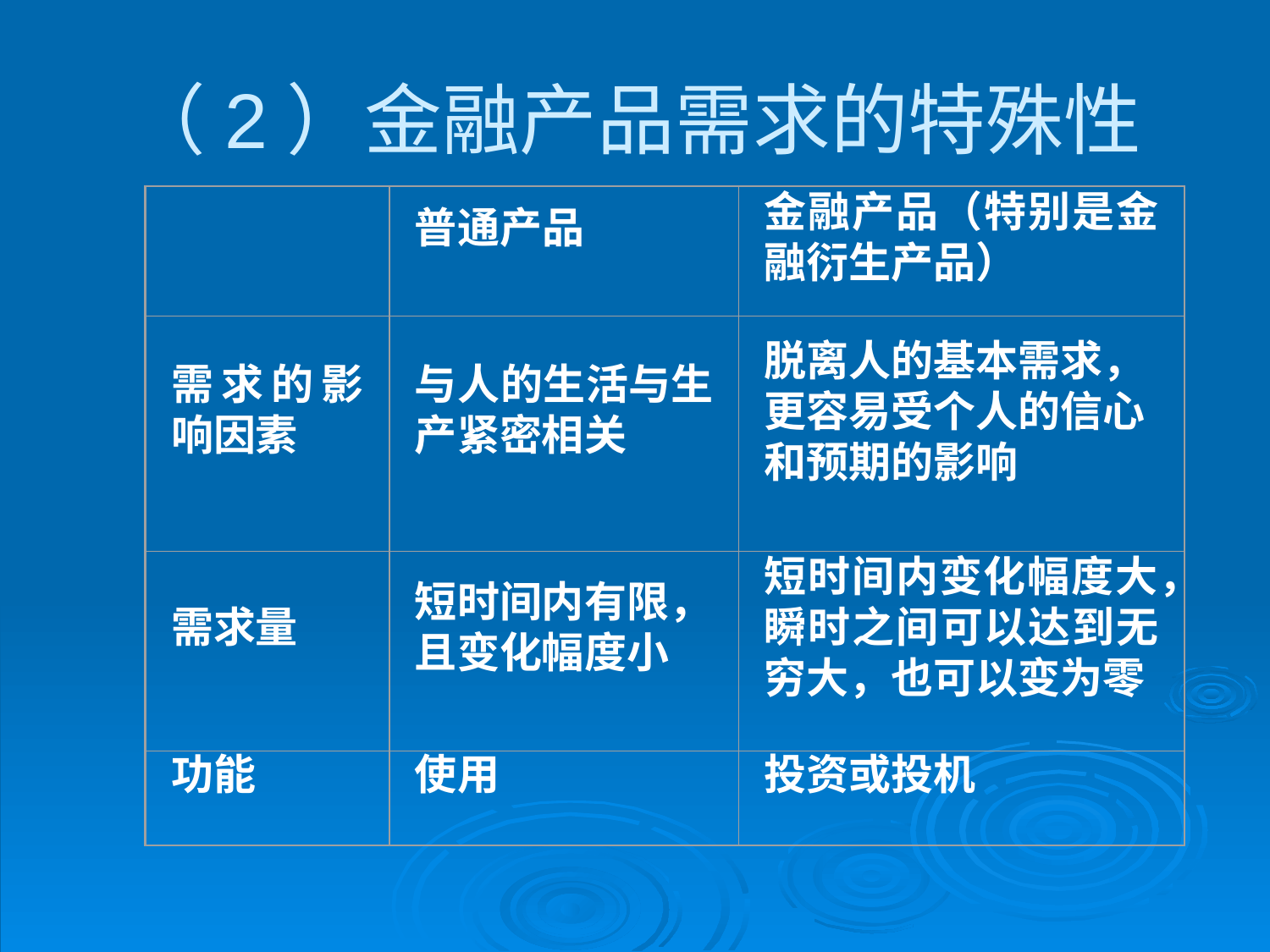

# （2）金融产品需求的特殊性

普通产品

金融产品（特别是金融衍生产品）

需求的影响因素

与人的生活与生产紧密相关

脱离人的基本需求，
更容易受个人的信心和预期的影响

需求量

短时间内有限，
且变化幅度小

短时间内变化幅度大，瞬时之间可以达到无穷大，也可以变为零

功能

使用

投资或投机